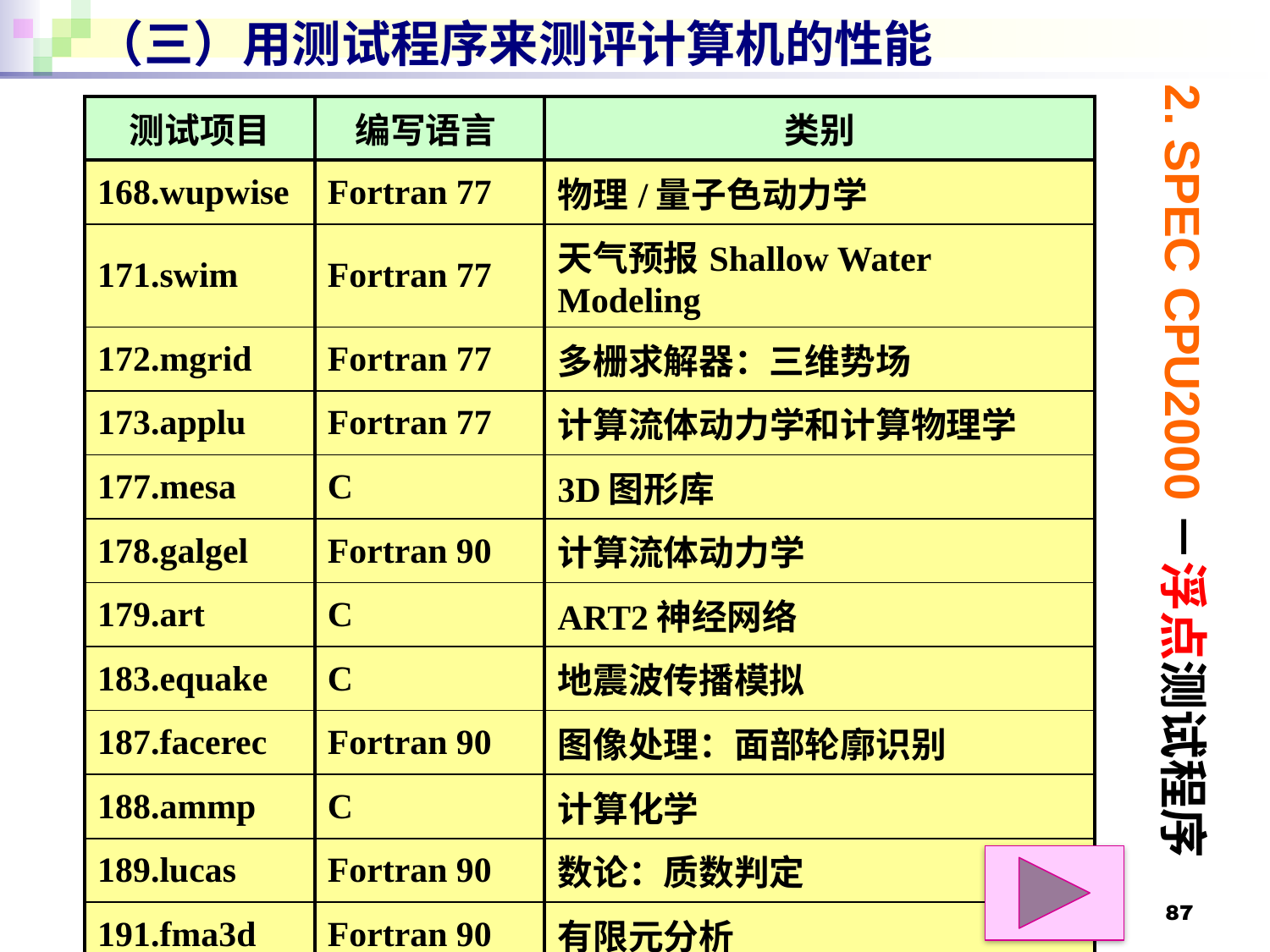

# （三）用测试程序来测评计算机的性能
2. SPEC CPU2000－浮点测试程序
| 测试项目 | 编写语言 | 类别 |
| --- | --- | --- |
| 168.wupwise | Fortran 77 | 物理/量子色动力学 |
| 171.swim | Fortran 77 | 天气预报Shallow Water Modeling |
| 172.mgrid | Fortran 77 | 多栅求解器：三维势场 |
| 173.applu | Fortran 77 | 计算流体动力学和计算物理学 |
| 177.mesa | C | 3D图形库 |
| 178.galgel | Fortran 90 | 计算流体动力学 |
| 179.art | C | ART2神经网络 |
| 183.equake | C | 地震波传播模拟 |
| 187.facerec | Fortran 90 | 图像处理：面部轮廓识别 |
| 188.ammp | C | 计算化学 |
| 189.lucas | Fortran 90 | 数论：质数判定 |
| 191.fma3d | Fortran 90 | 有限元分析 |
| 200.sixtrack | Fortran 77 | 核物理加速器设计 |
| 301.apsi | Fortran 77 | 气象预报 |

87